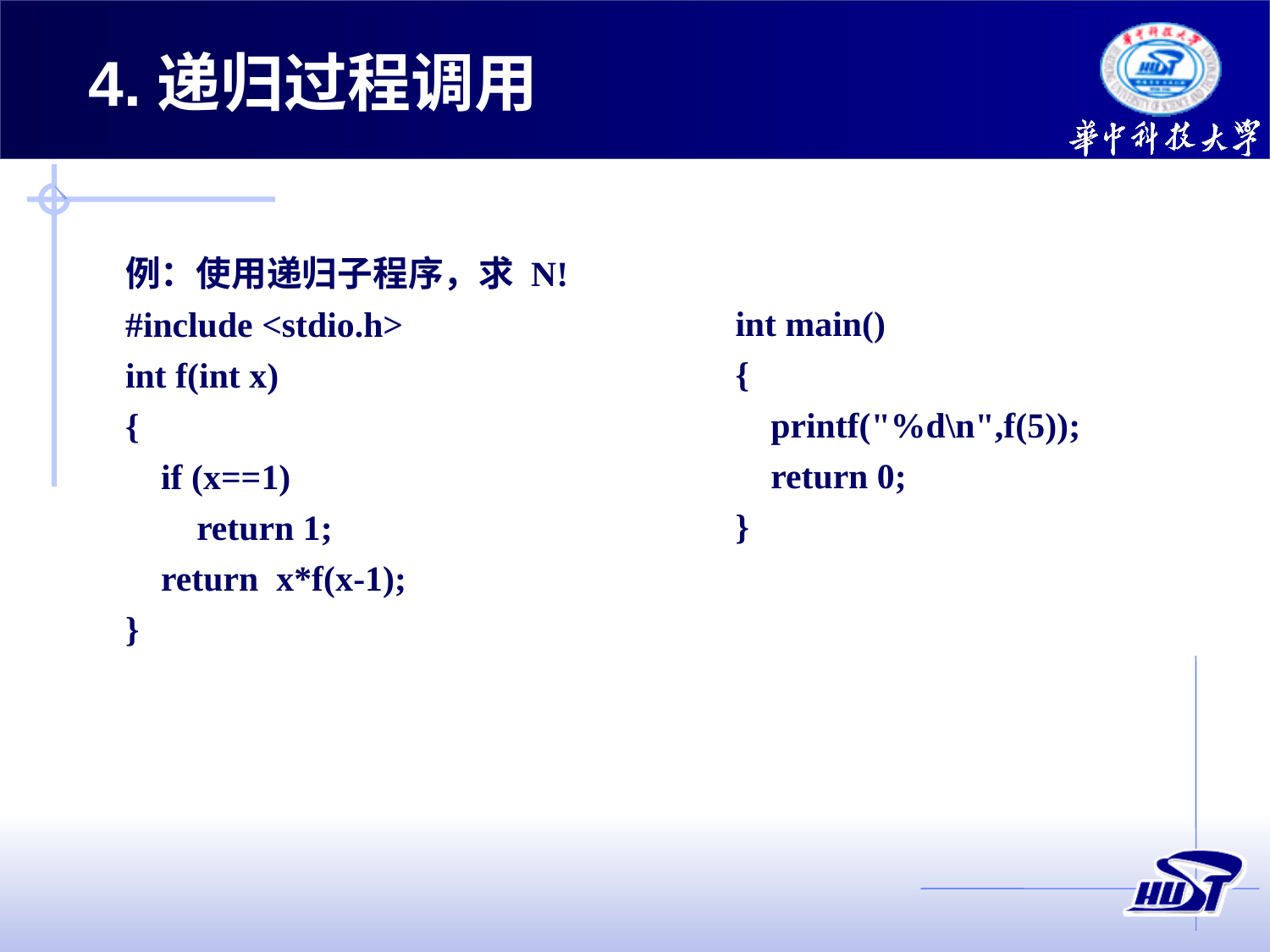

4.递归过程调用
例：使用递归子程序，求 N!
#include <stdio.h>
int f(int x)
{
    if (x==1)
        return 1;
    return  x*f(x-1);
}

int main()
{
    printf("%d\n",f(5));
    return 0;
}